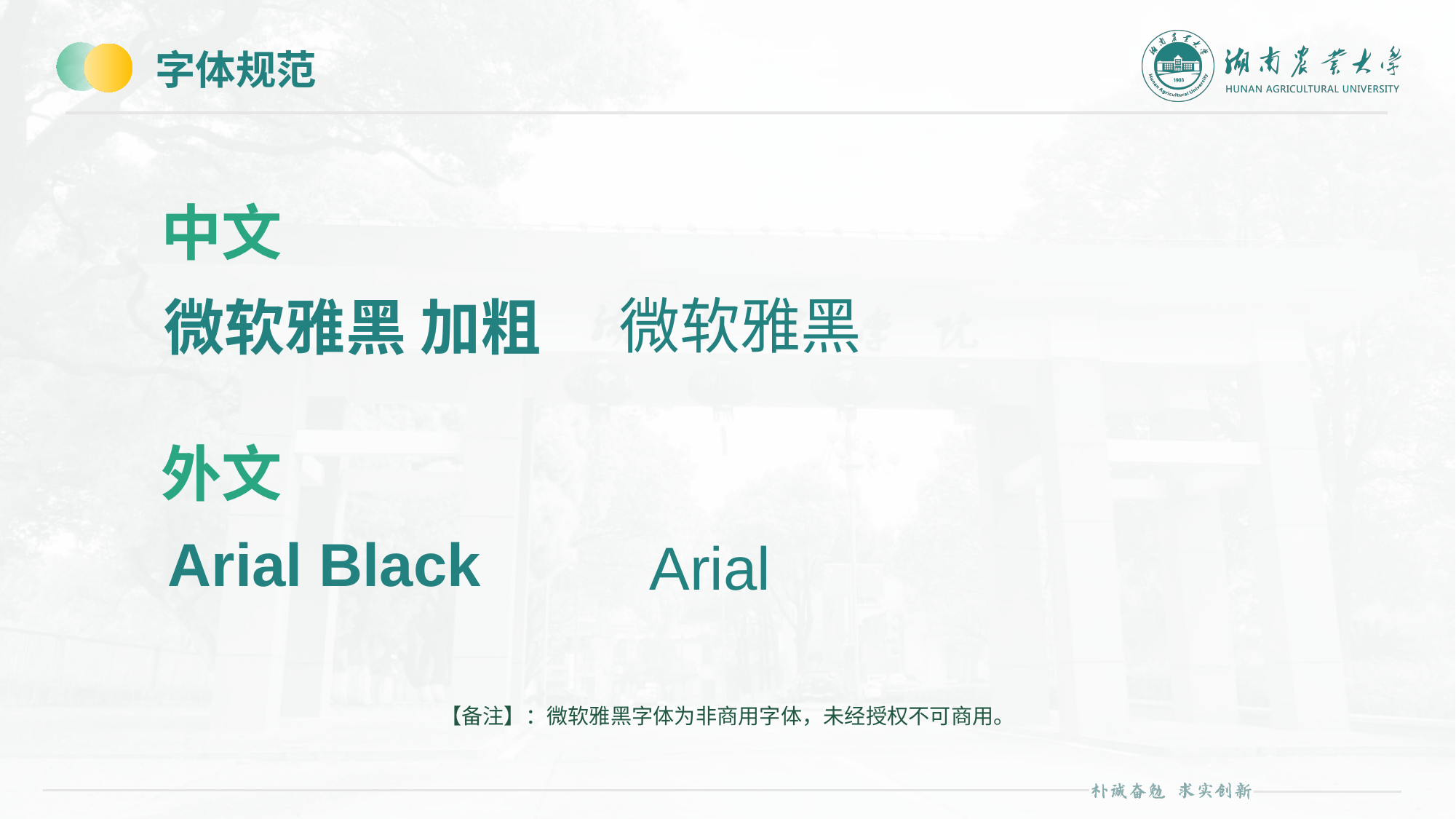

# 字体规范
中文
微软雅黑
微软雅黑 加粗
外文
Arial Black
Arial
【备注】：微软雅黑字体为非商用字体，未经授权不可商用。